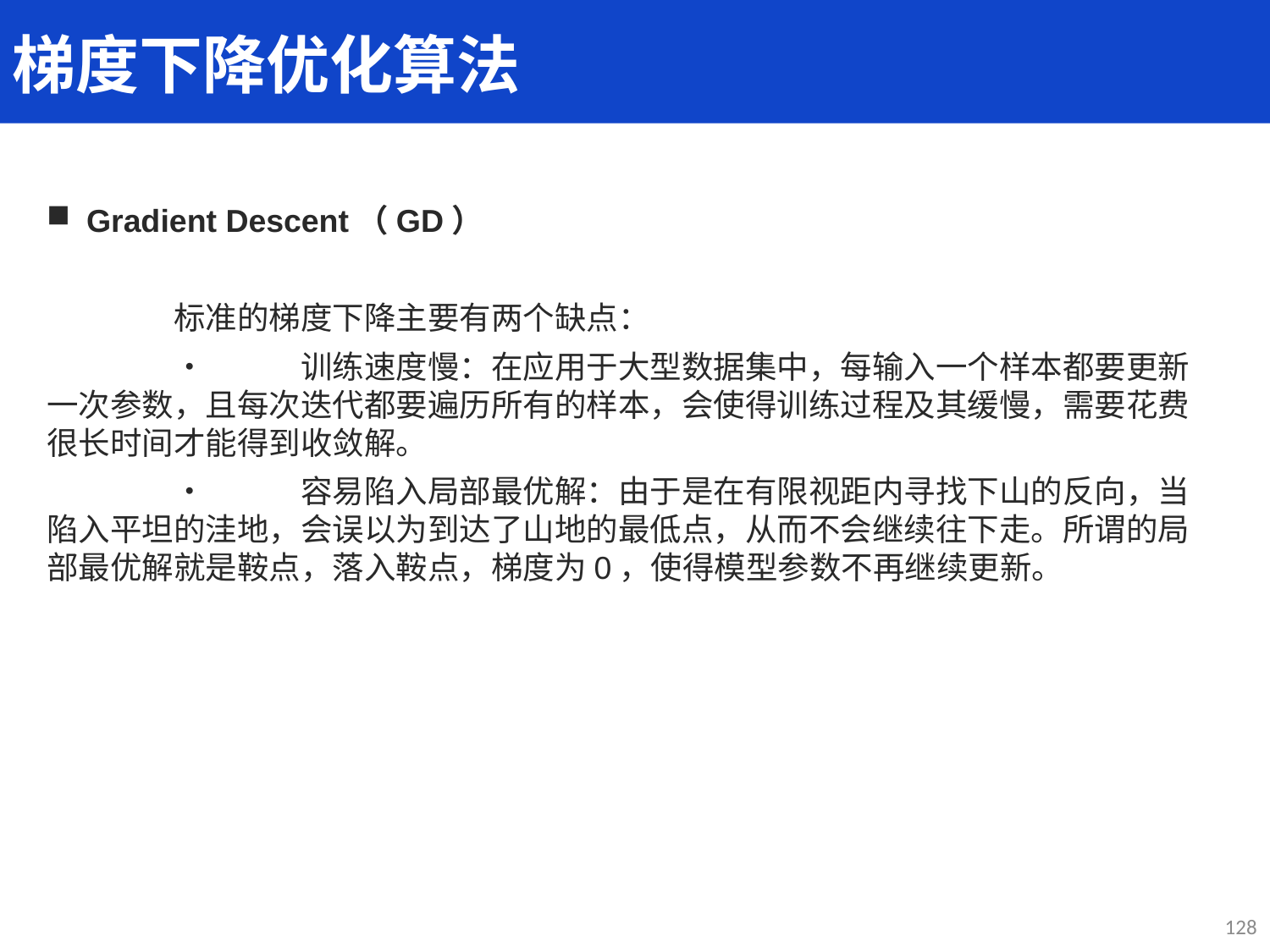

梯度下降优化算法

Gradient Descent（GD）

	标准的梯度下降主要有两个缺点：
	•	训练速度慢：在应用于大型数据集中，每输入一个样本都要更新一次参数，且每次迭代都要遍历所有的样本，会使得训练过程及其缓慢，需要花费很长时间才能得到收敛解。
	•	容易陷入局部最优解：由于是在有限视距内寻找下山的反向，当陷入平坦的洼地，会误以为到达了山地的最低点，从而不会继续往下走。所谓的局部最优解就是鞍点，落入鞍点，梯度为0，使得模型参数不再继续更新。
128